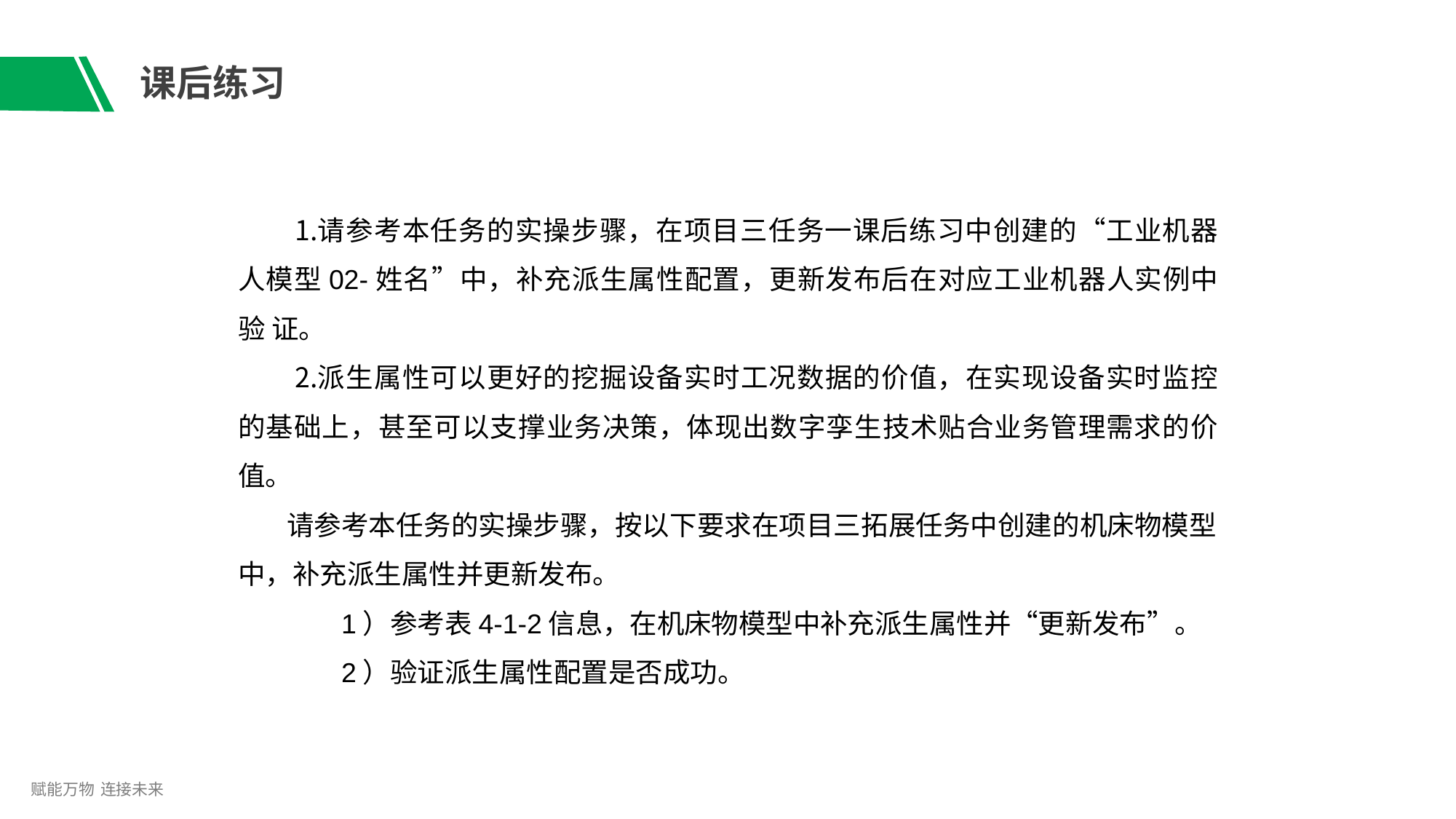

# 课后练习
请参考本任务的实操步骤，在项目三任务一课后练习中创建的“工业机器 人模型02-姓名”中，补充派生属性配置，更新发布后在对应工业机器人实例中验 证。
派生属性可以更好的挖掘设备实时工况数据的价值，在实现设备实时监控 的基础上，甚至可以支撑业务决策，体现出数字孪生技术贴合业务管理需求的价 值。
请参考本任务的实操步骤，按以下要求在项目三拓展任务中创建的机床物模型 中，补充派生属性并更新发布。
1）参考表4-1-2信息，在机床物模型中补充派生属性并“更新发布”。
2）验证派生属性配置是否成功。
赋能万物 连接未来